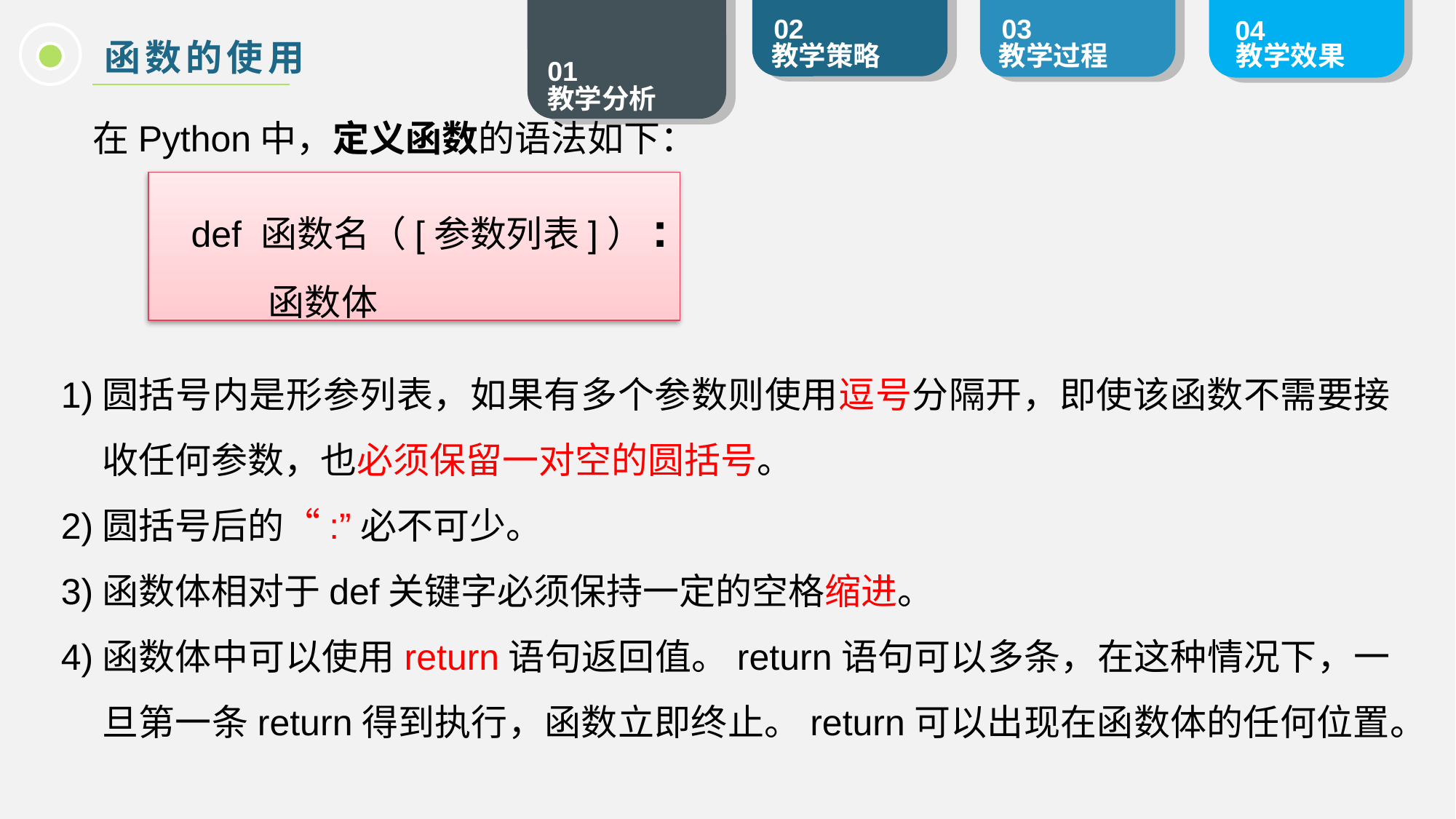

函数的使用
在Python中，定义函数的语法如下：
def 函数名（[参数列表]）:
	函数体
圆括号内是形参列表，如果有多个参数则使用逗号分隔开，即使该函数不需要接收任何参数，也必须保留一对空的圆括号。
圆括号后的“:”必不可少。
函数体相对于def关键字必须保持一定的空格缩进。
函数体中可以使用return语句返回值。return语句可以多条，在这种情况下，一旦第一条return得到执行，函数立即终止。return可以出现在函数体的任何位置。